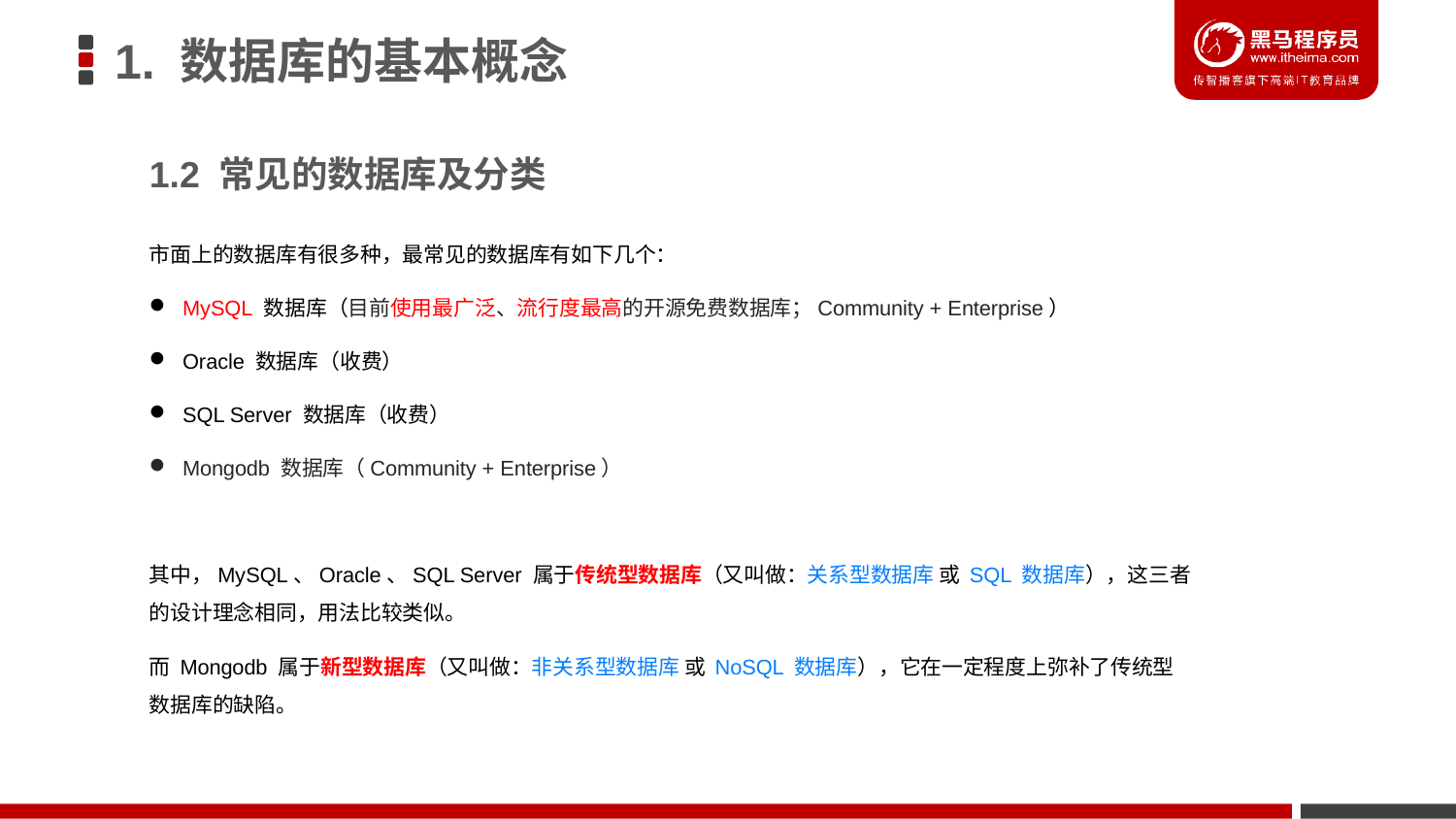

# 1. 数据库的基本概念
1.2 常见的数据库及分类
市面上的数据库有很多种，最常见的数据库有如下几个：
 MySQL 数据库（目前使用最广泛、流行度最高的开源免费数据库；Community + Enterprise）
 Oracle 数据库（收费）
 SQL Server 数据库（收费）
 Mongodb 数据库（Community + Enterprise）

其中，MySQL、Oracle、SQL Server 属于传统型数据库（又叫做：关系型数据库 或 SQL 数据库），这三者的设计理念相同，用法比较类似。
而 Mongodb 属于新型数据库（又叫做：非关系型数据库 或 NoSQL 数据库），它在一定程度上弥补了传统型数据库的缺陷。